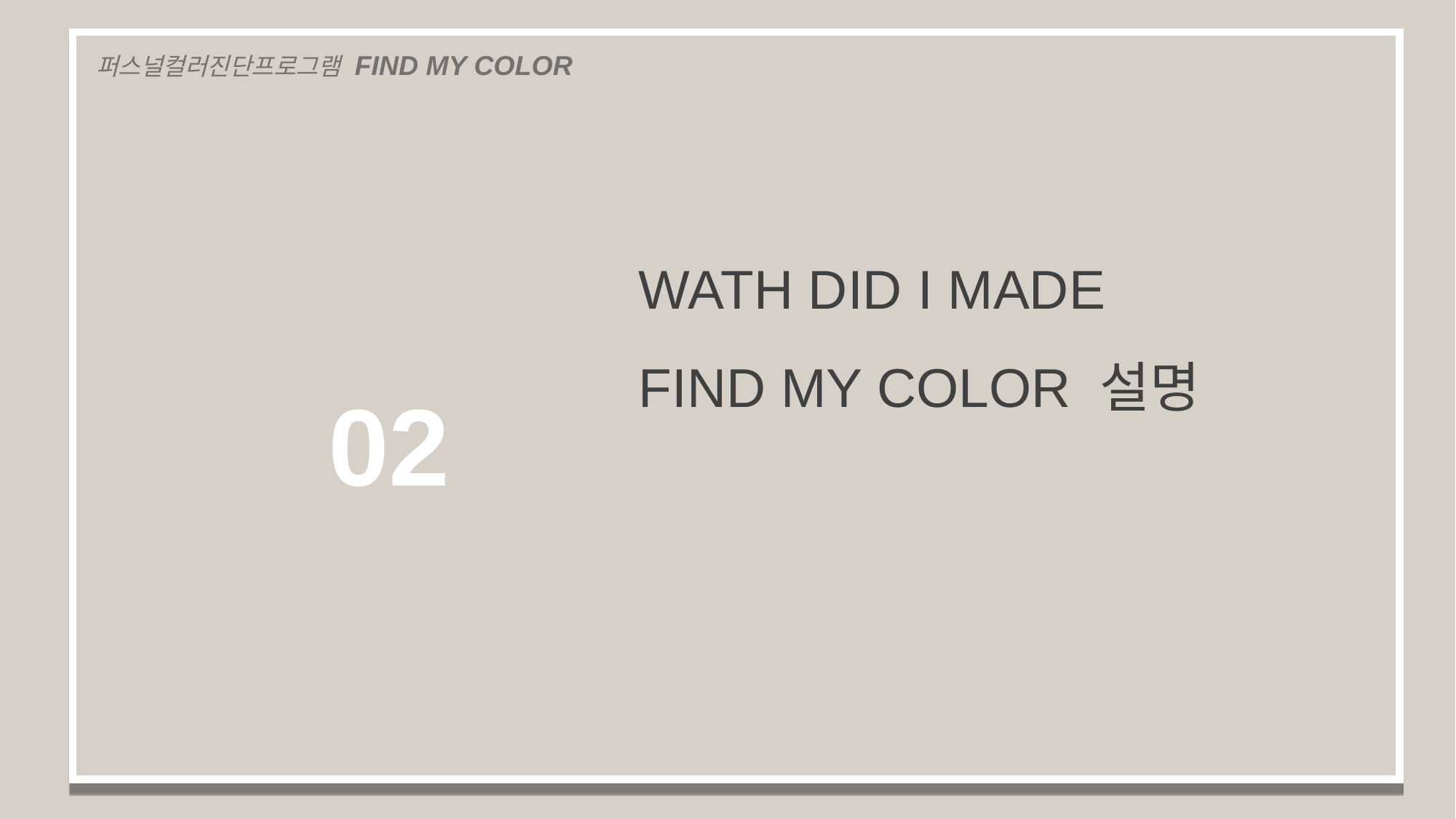

퍼스널컬러진단프로그램 FIND MY COLOR

WATH DID I MADE
FIND MY COLOR 설명

02